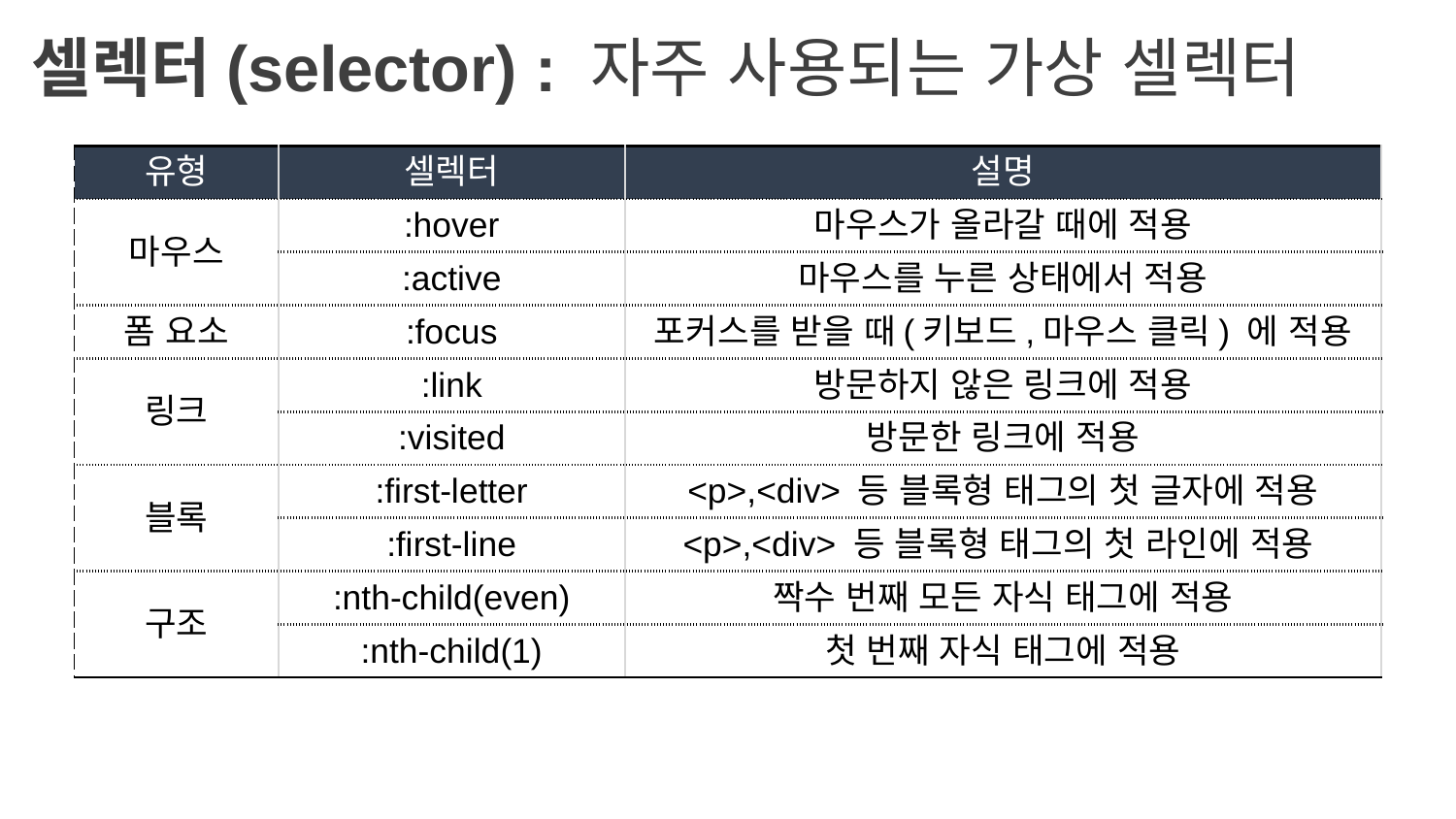

셀렉터(selector) : 자주 사용되는 가상 셀렉터
| 유형 | 셀렉터 | 설명 |
| --- | --- | --- |
| 마우스 | :hover | 마우스가 올라갈 때에 적용 |
|  | :active | 마우스를 누른 상태에서 적용 |
| 폼 요소 | :focus | 포커스를 받을 때(키보드,마우스 클릭) 에 적용 |
| 링크 | :link | 방문하지 않은 링크에 적용 |
|  | :visited | 방문한 링크에 적용 |
| 블록 | :first-letter | <p>,<div> 등 블록형 태그의 첫 글자에 적용 |
|  | :first-line | <p>,<div> 등 블록형 태그의 첫 라인에 적용 |
| 구조 | :nth-child(even) | 짝수 번째 모든 자식 태그에 적용 |
|  | :nth-child(1) | 첫 번째 자식 태그에 적용 |